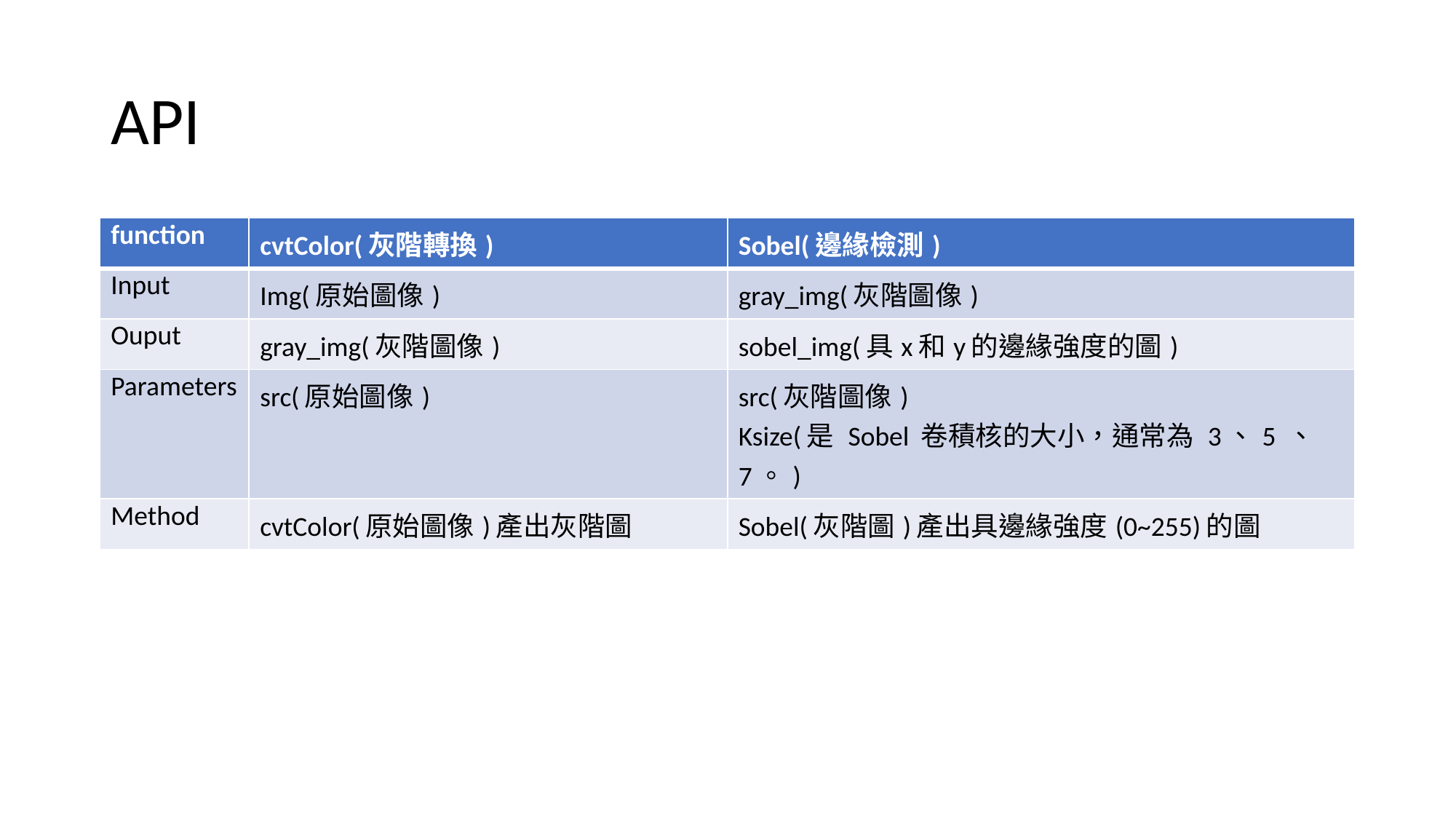

# API
| function | cvtColor(灰階轉換) | Sobel(邊緣檢測) |
| --- | --- | --- |
| Input | Img(原始圖像) | gray\_img(灰階圖像) |
| Ouput | gray\_img(灰階圖像) | sobel\_img(具x和y的邊緣強度的圖) |
| Parameters | src(原始圖像) | src(灰階圖像) Ksize(是 Sobel 卷積核的大小，通常為 3、5 、 7。) |
| Method | cvtColor(原始圖像)產出灰階圖 | Sobel(灰階圖)產出具邊緣強度(0~255)的圖 |